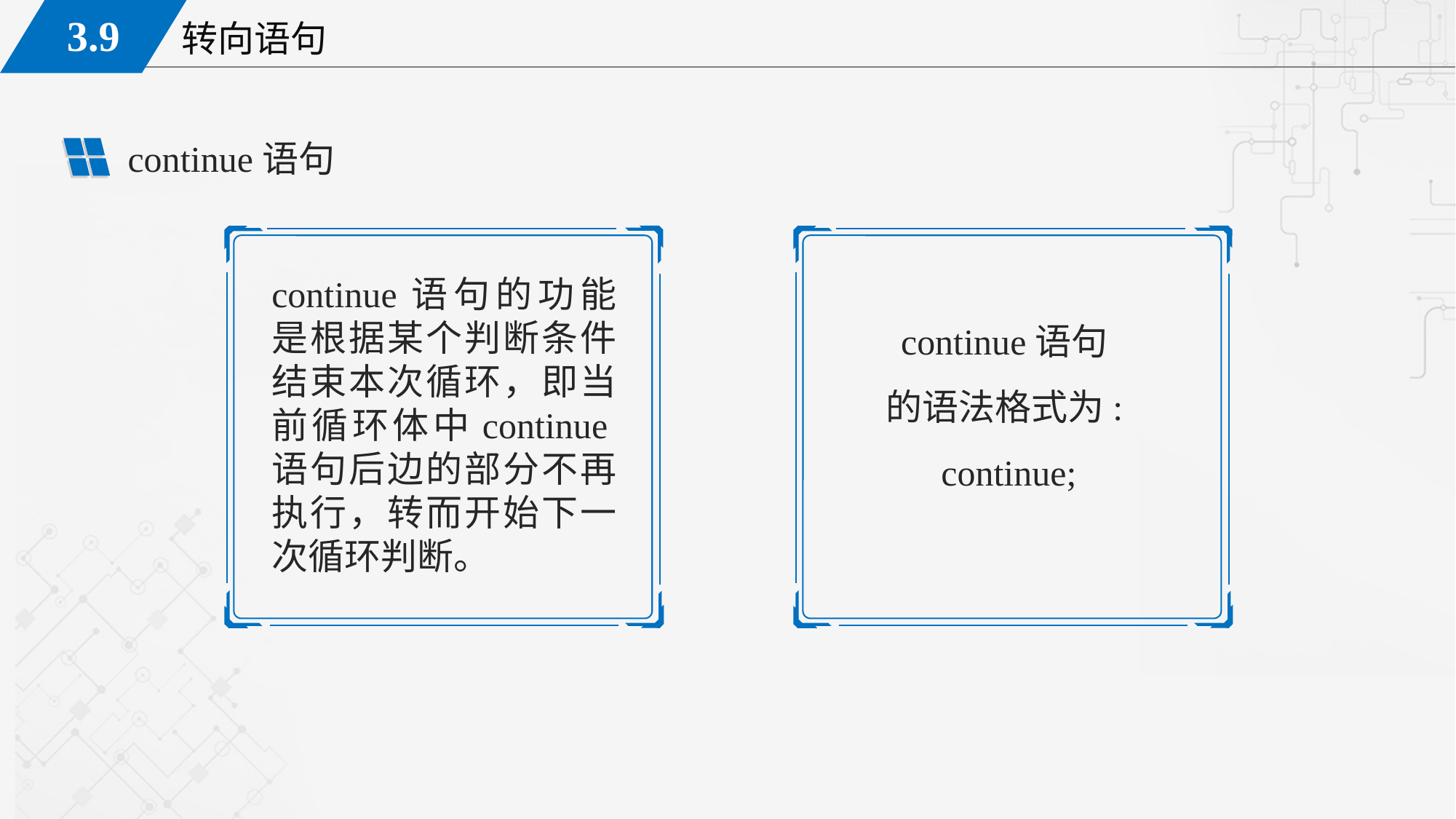

continue语句

continue语句的功能是根据某个判断条件结束本次循环，即当前循环体中continue语句后边的部分不再执行，转而开始下一次循环判断。
continue语句
的语法格式为:
	continue;